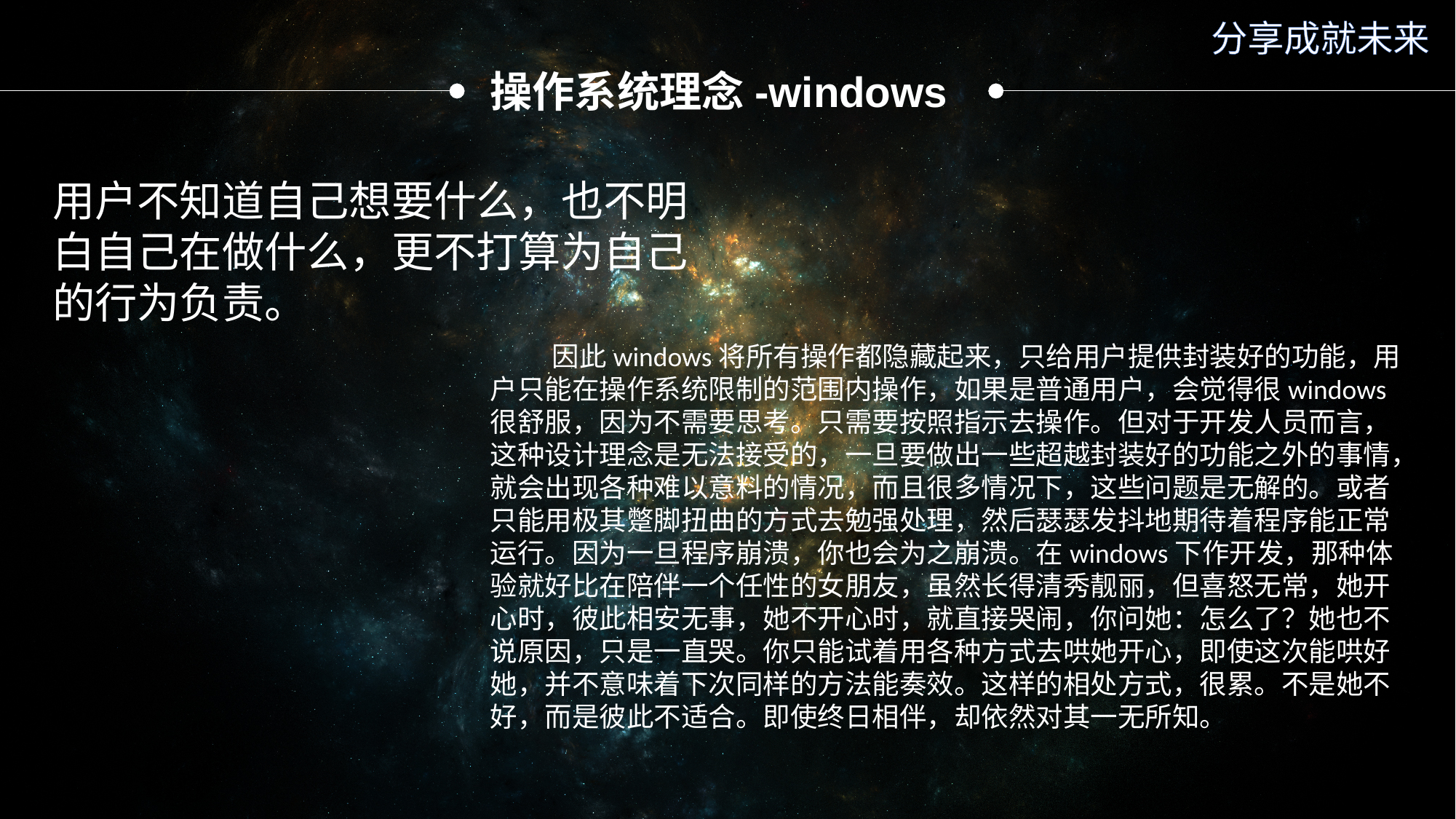

分享成就未来
操作系统理念-windows
用户不知道自己想要什么，也不明白自己在做什么，更不打算为自己的行为负责。
         因此windows将所有操作都隐藏起来，只给用户提供封装好的功能，用户只能在操作系统限制的范围内操作，如果是普通用户，会觉得很windows很舒服，因为不需要思考。只需要按照指示去操作。但对于开发人员而言，这种设计理念是无法接受的，一旦要做出一些超越封装好的功能之外的事情，就会出现各种难以意料的情况，而且很多情况下，这些问题是无解的。或者只能用极其蹩脚扭曲的方式去勉强处理，然后瑟瑟发抖地期待着程序能正常运行。因为一旦程序崩溃，你也会为之崩溃。在windows下作开发，那种体验就好比在陪伴一个任性的女朋友，虽然长得清秀靓丽，但喜怒无常，她开心时，彼此相安无事，她不开心时，就直接哭闹，你问她：怎么了？她也不说原因，只是一直哭。你只能试着用各种方式去哄她开心，即使这次能哄好她，并不意味着下次同样的方法能奏效。这样的相处方式，很累。不是她不好，而是彼此不适合。即使终日相伴，却依然对其一无所知。